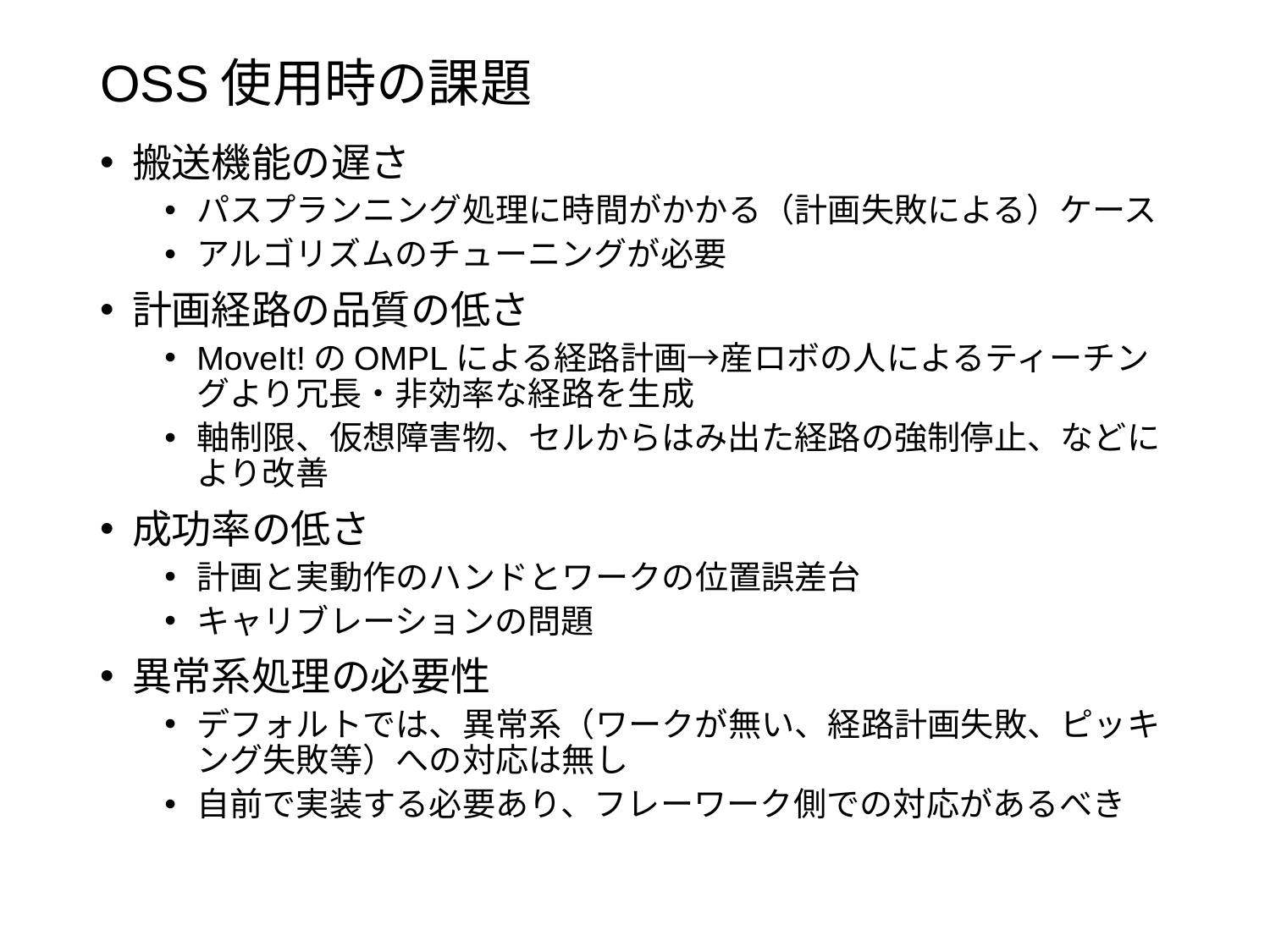

OSS使用時の課題
搬送機能の遅さ
パスプランニング処理に時間がかかる（計画失敗による）ケース
アルゴリズムのチューニングが必要
計画経路の品質の低さ
MoveIt!のOMPLによる経路計画→産ロボの人によるティーチングより冗長・非効率な経路を生成
軸制限、仮想障害物、セルからはみ出た経路の強制停止、などにより改善
成功率の低さ
計画と実動作のハンドとワークの位置誤差台
キャリブレーションの問題
異常系処理の必要性
デフォルトでは、異常系（ワークが無い、経路計画失敗、ピッキング失敗等）への対応は無し
自前で実装する必要あり、フレーワーク側での対応があるべき